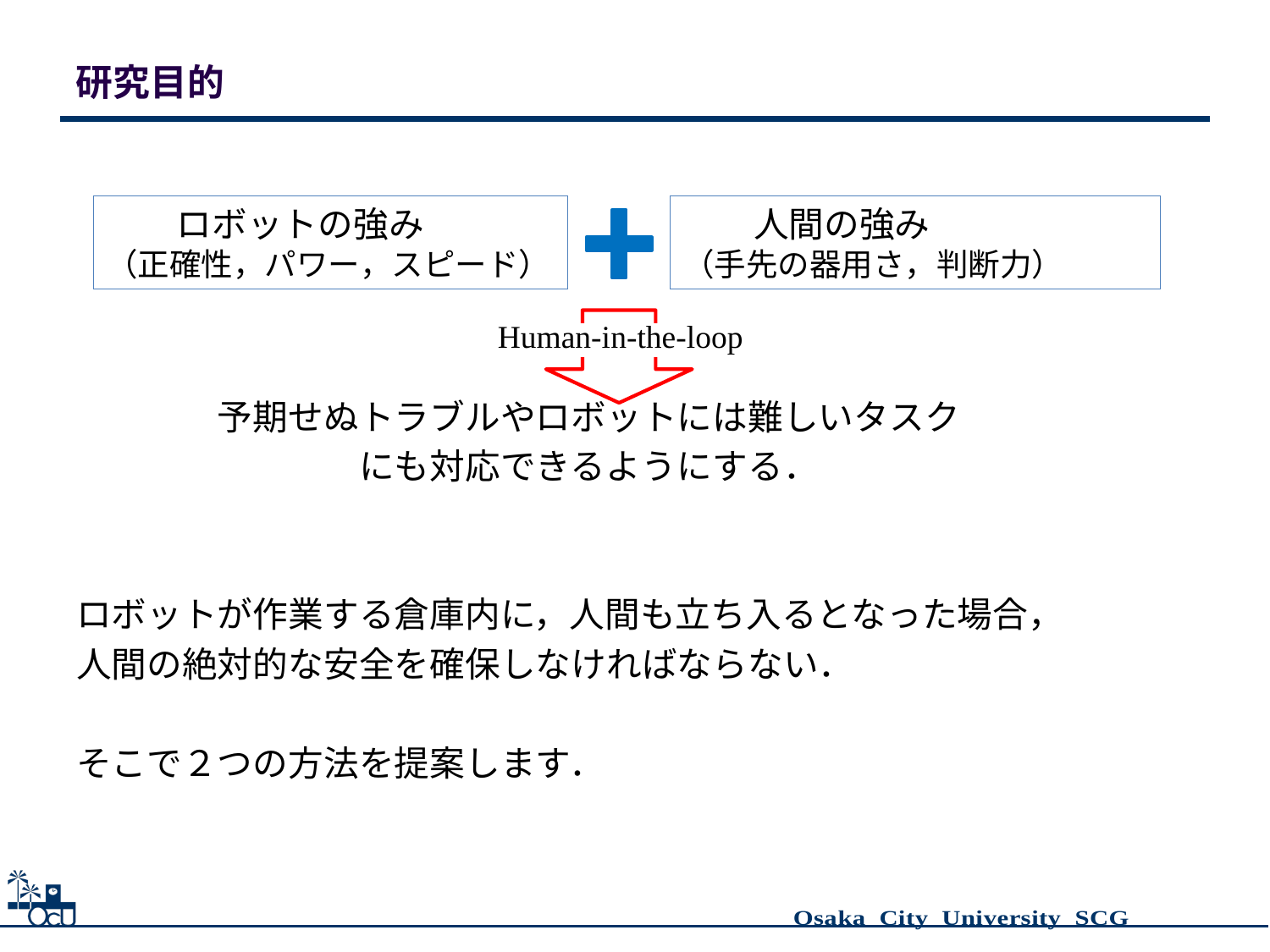

# 研究目的

　　　　予期せぬトラブルやロボットには難しいタスク
　　　　　　　　にも対応できるようにする．

ロボットが作業する倉庫内に，人間も立ち入るとなった場合，
人間の絶対的な安全を確保しなければならない．

そこで２つの方法を提案します．
　　ロボットの強み
（正確性，パワー，スピード）
　　人間の強み
（手先の器用さ，判断力）

Human-in-the-loop